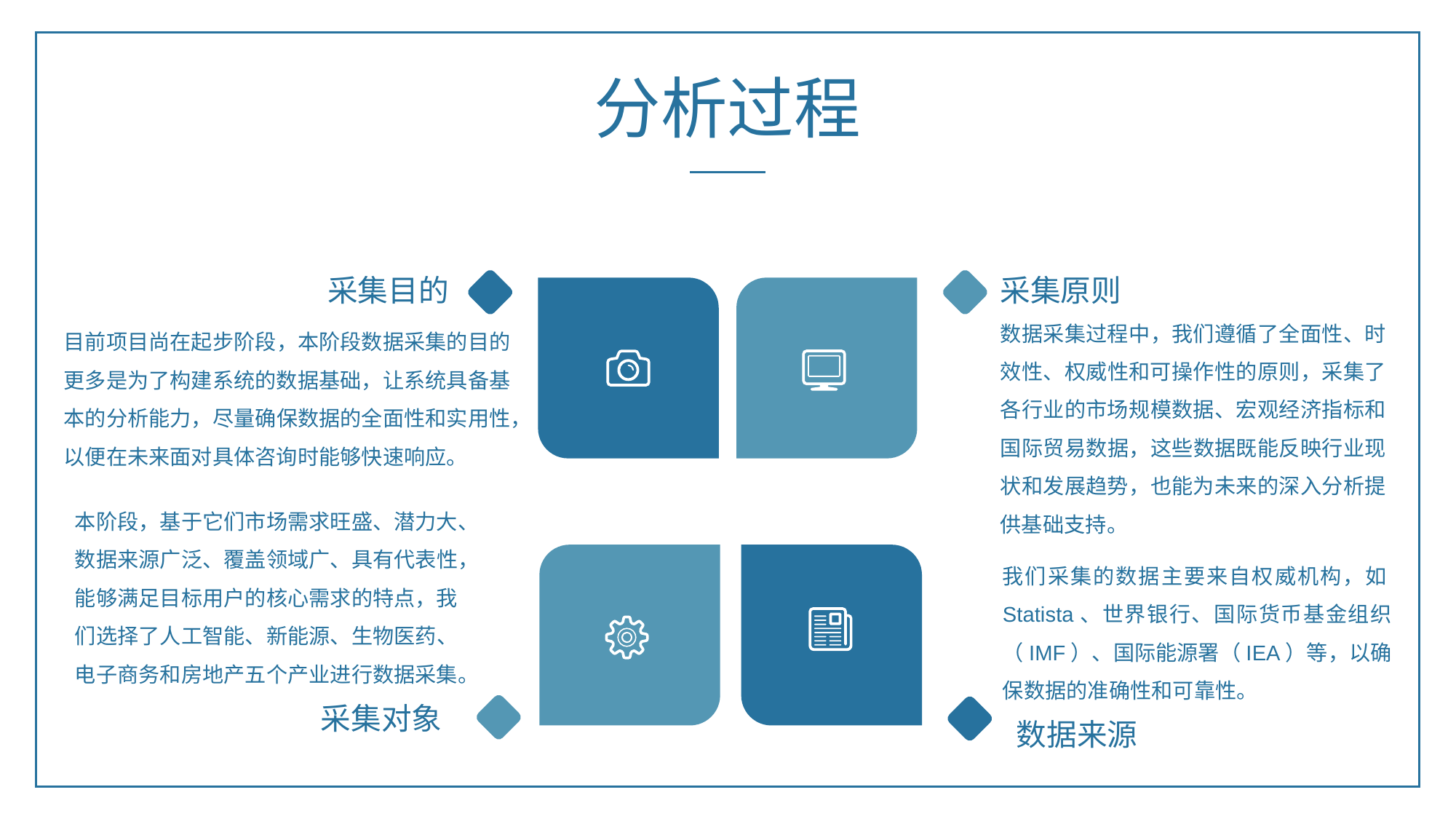

分析过程
        采集目的
采集原则

数据采集过程中，我们遵循了全面性、时效性、权威性和可操作性的原则，采集了各行业的市场规模数据、宏观经济指标和国际贸易数据，这些数据既能反映行业现状和发展趋势，也能为未来的深入分析提供基础支持。
目前项目尚在起步阶段，本阶段数据采集的目的更多是为了构建系统的数据基础，让系统具备基
本的分析能力，尽量确保数据的全面性和实用性，以便在未来面对具体咨询时能够快速响应。

本阶段，基于它们市场需求旺盛、潜力大、数据来源广泛、覆盖领域广、具有代表性，能够满足目标用户的核心需求的特点，我们选择了人工智能、新能源、生物医药、电子商务和房地产五个产业进行数据采集。
我们采集的数据主要来自权威机构，如Statista、世界银行、国际货币基金组织（IMF）、国际能源署（IEA）等，以确保数据的准确性和可靠性。

       采集对象

数据来源